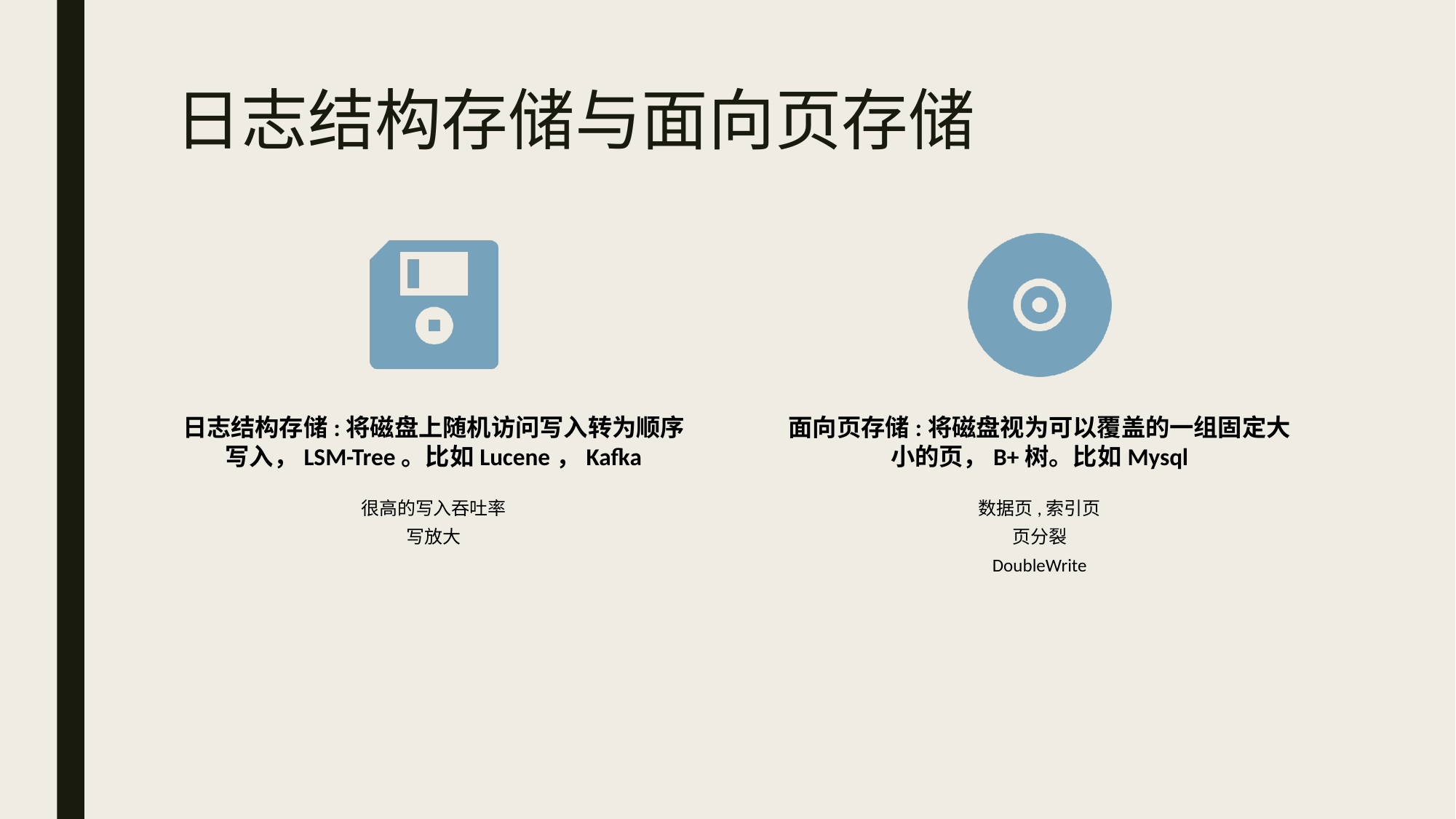

# 日志结构存储与面向页存储
日志结构存储:将磁盘上随机访问写入转为顺序写入，LSM-Tree。比如Lucene，Kafka
很高的写入吞吐率
写放大
面向页存储:将磁盘视为可以覆盖的一组固定大小的页，B+树。比如Mysql
数据页,索引页
页分裂
DoubleWrite